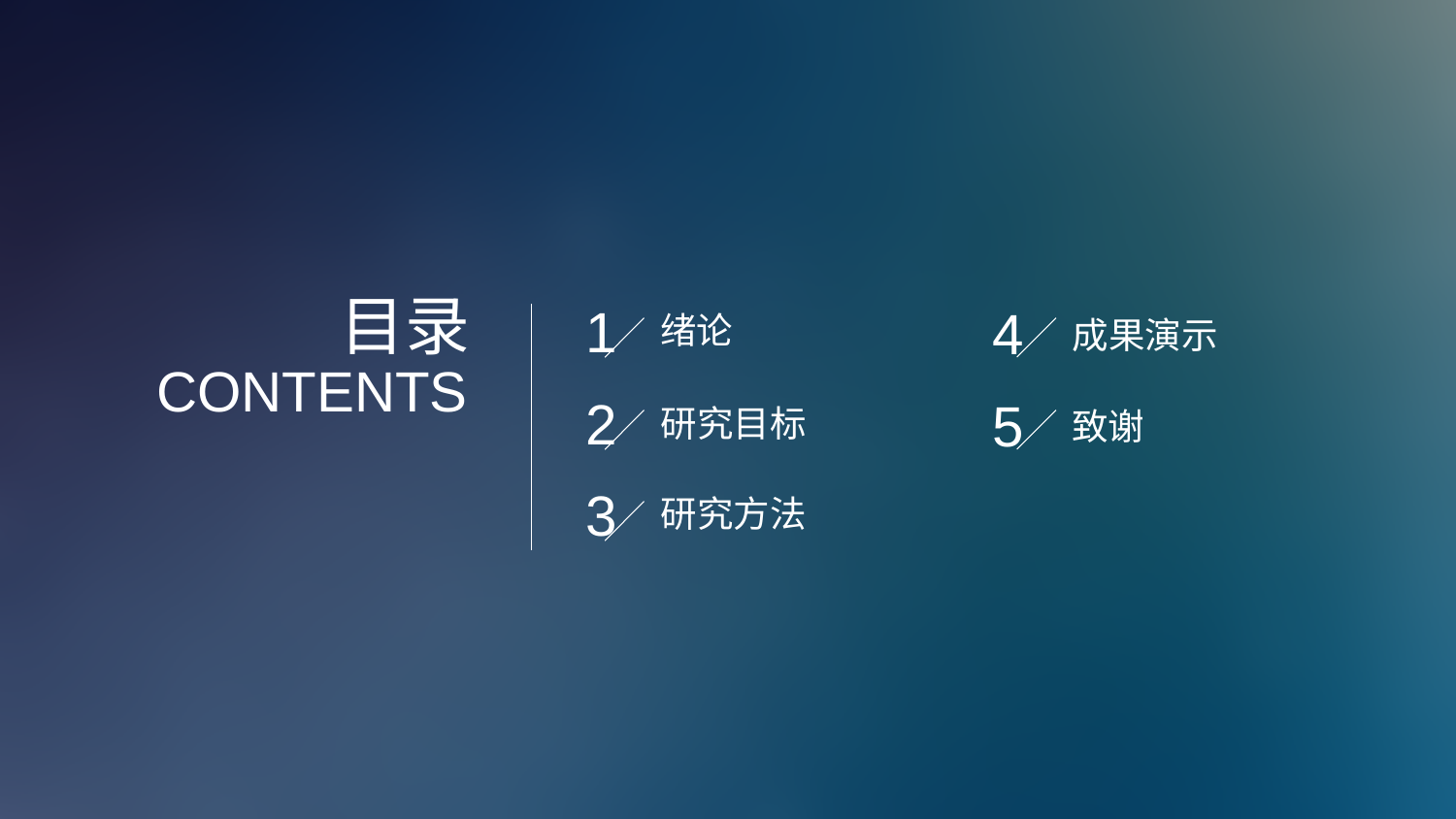

目录
CONTENTS
1
4
绪论
成果演示
2
5
研究目标
致谢
3
研究方法